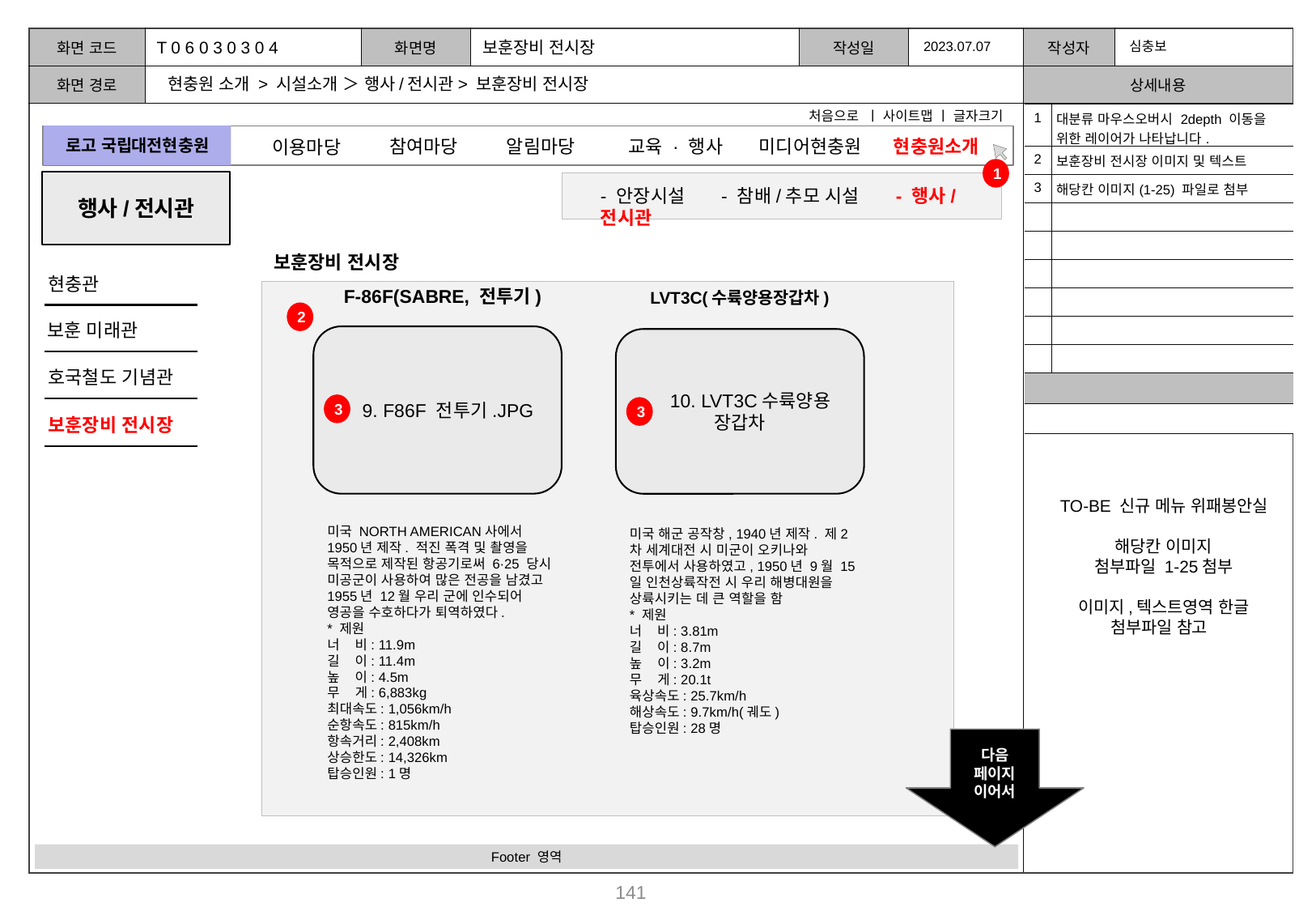

T 0 6 0 3 0 3 0 4
보훈장비 전시장
2023.07.07
심충보
현충원 소개 > 시설소개 ＞ 행사/전시관> 보훈장비 전시장
처음으로  ㅣ 사이트맵 ㅣ 글자크기
| 1 | 대분류 마우스오버시 2depth 이동을 위한 레이어가 나타납니다. |
| --- | --- |
| 2 | 보훈장비 전시장 이미지 및 텍스트 |
| 3 | 해당칸 이미지(1-25) 파일로 첨부 |
|  |  |
|  |  |
|  |  |
|  |  |
|  |  |
|  |  |
|  |  |
|  |  |
로고 국립대전현충원

참여마당
알림마당
미디어현충원
교육 · 행사
현충원소개
이용마당

1
행사/전시관

- 안장시설      - 참배/추모 시설      - 행사/전시관
보훈장비 전시장
현충관
F-86F(SABRE, 전투기)

LVT3C(수륙양용장갑차)
2
보훈 미래관
    9. F86F 전투기.JPG
     10. LVT3C수륙양용
장갑차
호국철도 기념관
3
3
보훈장비 전시장
TO-BE 신규 메뉴 위패봉안실

해당칸 이미지
첨부파일 1-25첨부

이미지,텍스트영역 한글 첨부파일 참고
미국 NORTH AMERICAN사에서 1950년 제작. 적진 폭격 및 촬영을 목적으로 제작된 항공기로써 6·25 당시 미공군이 사용하여 많은 전공을 남겼고 1955년 12월 우리 군에 인수되어 영공을 수호하다가 퇴역하였다.
* 제원
너    비: 11.9m
길    이: 11.4m
높    이: 4.5m
무    게: 6,883kg
최대속도: 1,056km/h
순항속도: 815km/h
항속거리: 2,408km
상승한도: 14,326km
탑승인원: 1명
미국 해군 공작창, 1940년 제작. 제2차 세계대전 시 미군이 오키나와 전투에서 사용하였고, 1950년 9월 15일 인천상륙작전 시 우리 해병대원을 상륙시키는 데 큰 역할을 함
* 제원
너    비: 3.81m
길    이: 8.7m
높    이: 3.2m
무    게: 20.1t
육상속도: 25.7km/h
해상속도: 9.7km/h(궤도)
탑승인원: 28명
다음
페이지
이어서
Footer 영역